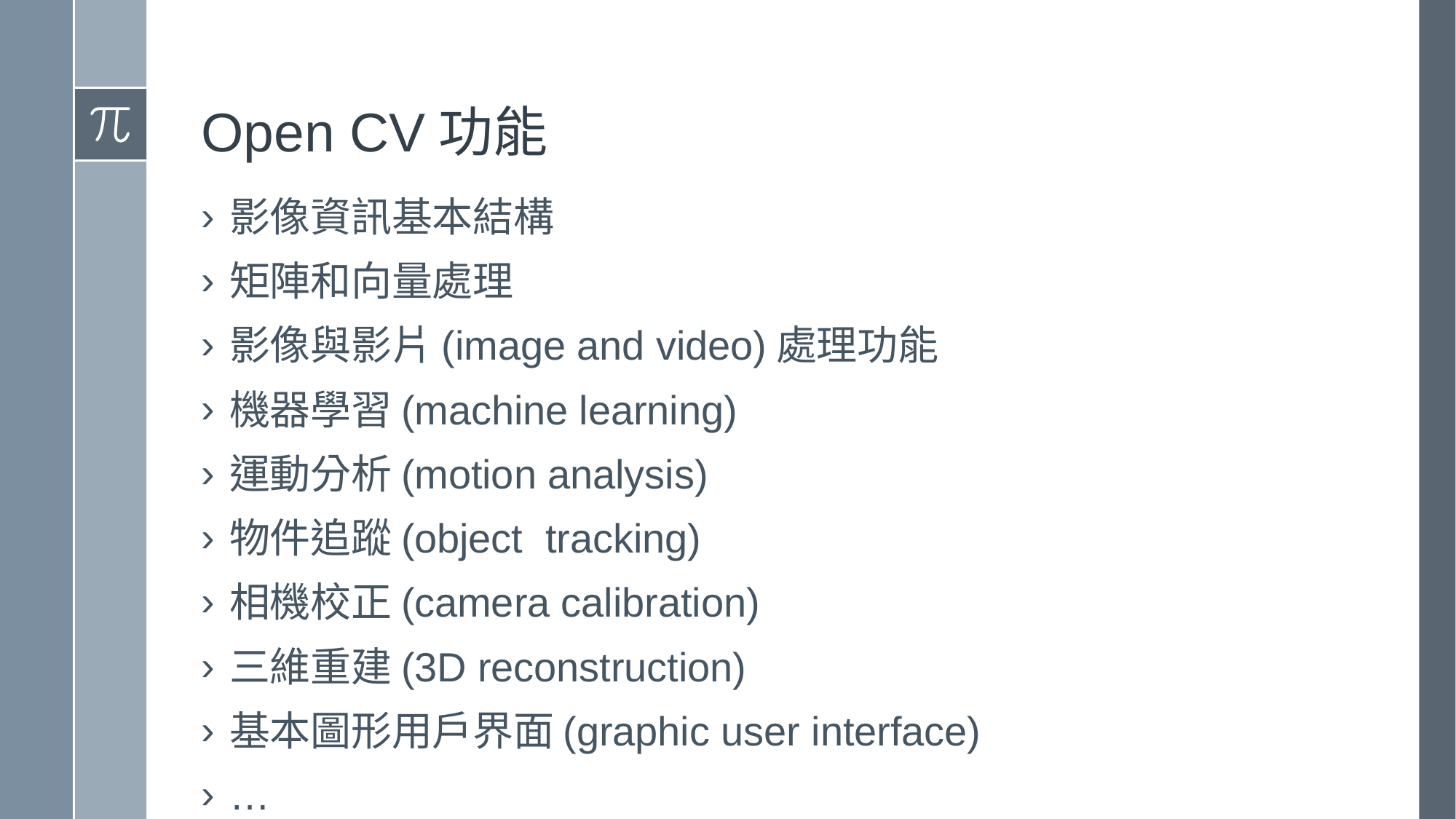

# Open CV功能
影像資訊基本結構
矩陣和向量處理
影像與影片(image and video)處理功能
機器學習(machine learning)
運動分析(motion analysis)
物件追蹤(object  tracking)
相機校正(camera calibration)
三維重建(3D reconstruction)
基本圖形用戶界面(graphic user interface)
…